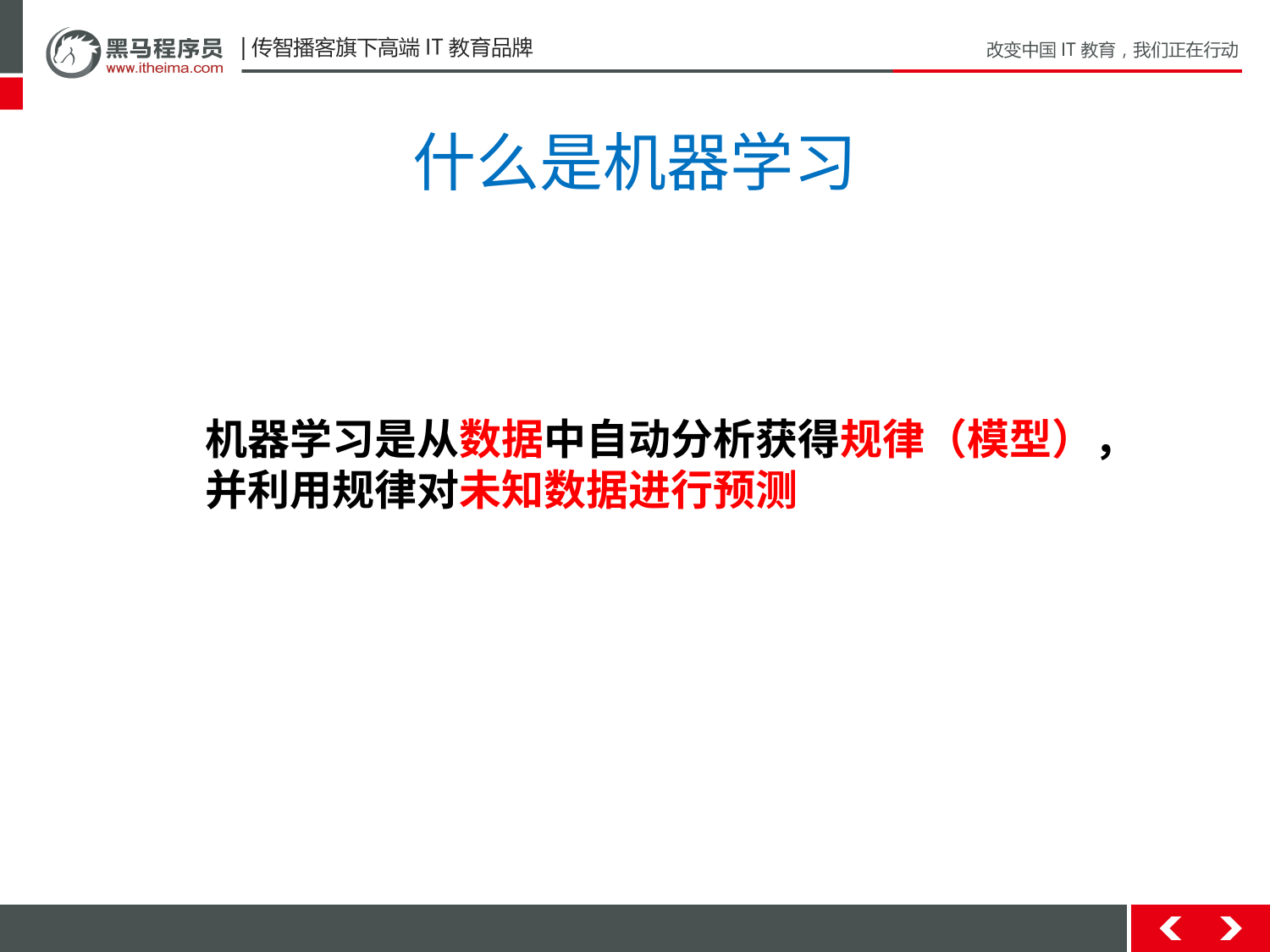

# 什么是机器学习
机器学习是从数据中自动分析获得规律（模型），并利用规律对未知数据进行预测